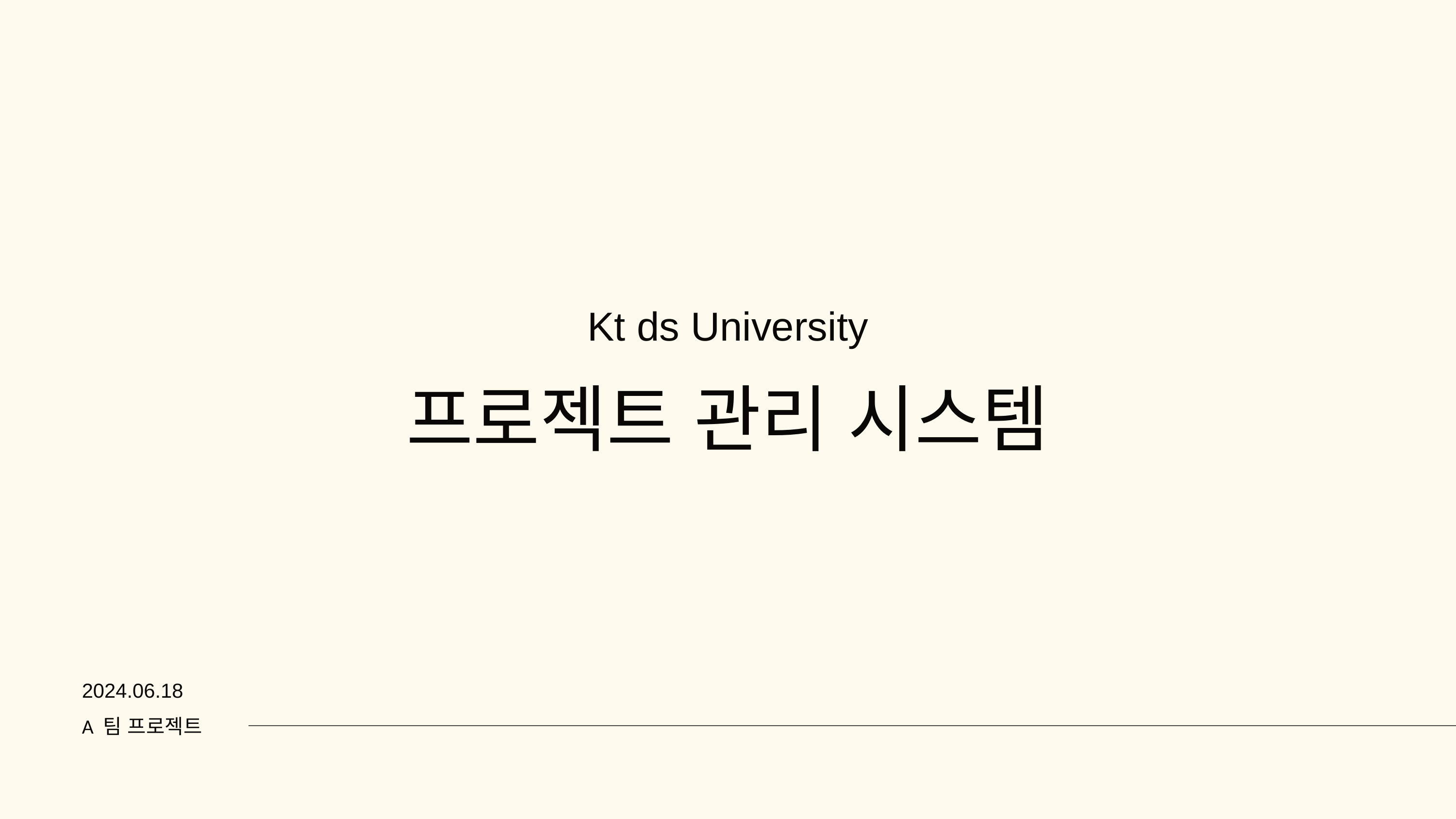

Kt ds University
프로젝트 관리 시스템
2024.06.18
A 팀 프로젝트